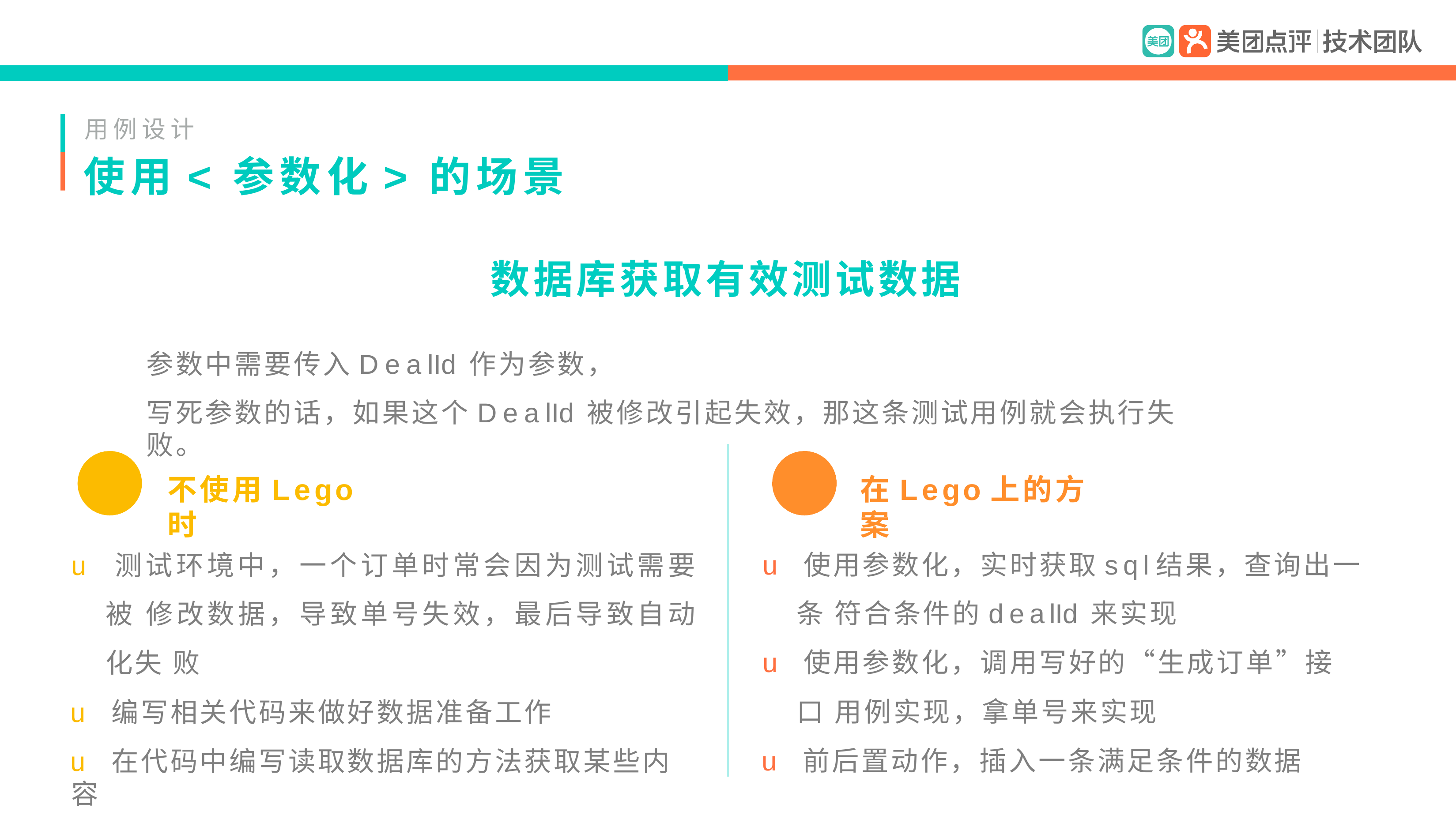

用例设计
# 使用< 参数化> 的场景

数据库获取有效测试数据

参数中需要传入DealId作为参数，
写死参数的话，如果这个DealId被修改引起失效，那这条测试用例就会执行失败。

不使用Lego时
在Lego上的方案
u 测试环境中，一个订单时常会因为测试需要被 修改数据，导致单号失效，最后导致自动化失 败
u 编写相关代码来做好数据准备工作
u 在代码中编写读取数据库的方法获取某些内容
u 使用参数化，实时获取sql结果，查询出一条 符合条件的dealId来实现
u 使用参数化，调用写好的“生成订单”接口 用例实现，拿单号来实现
u 前后置动作，插入一条满足条件的数据